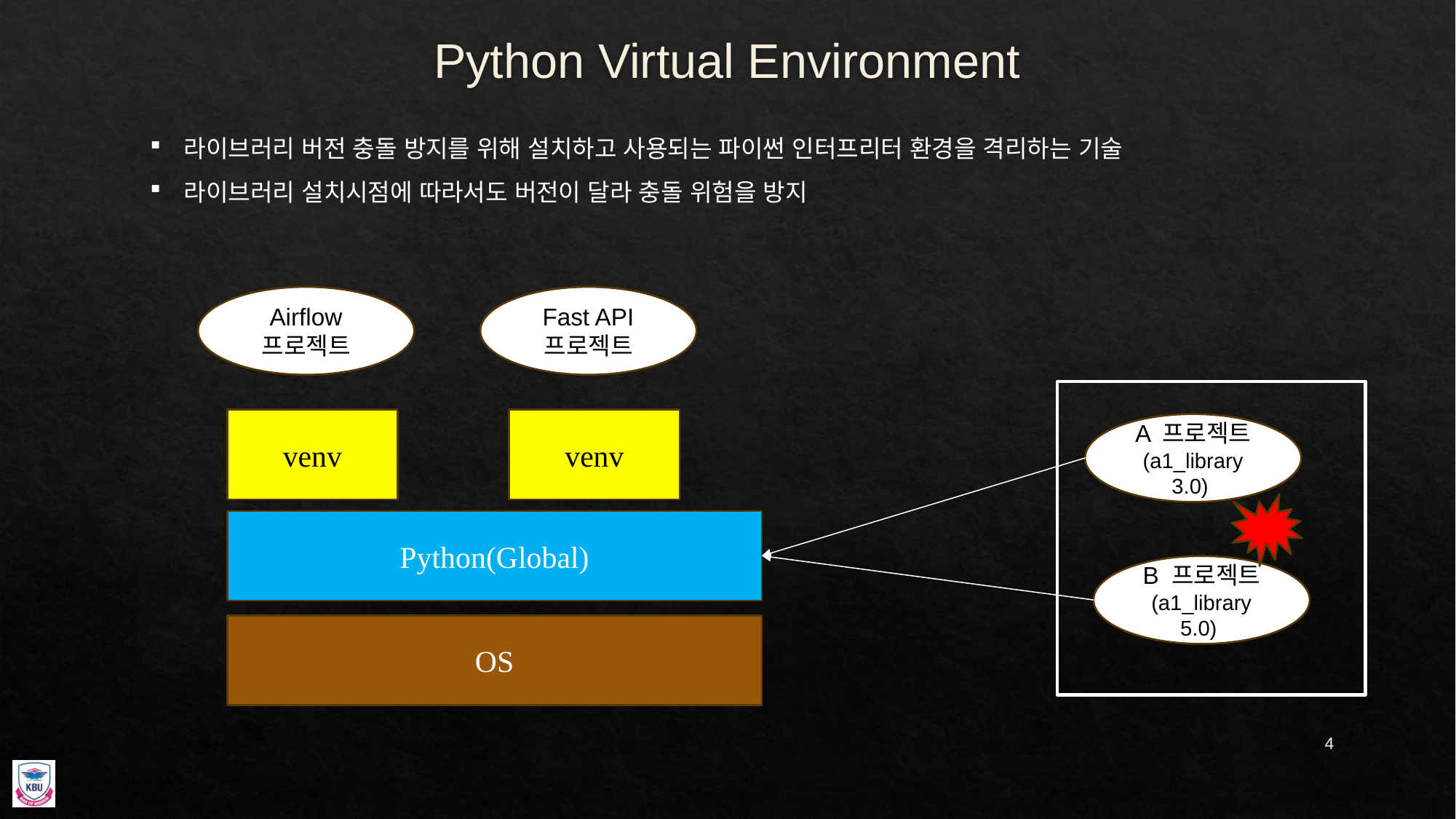

# Python Virtual Environment
라이브러리 버전 충돌 방지를 위해 설치하고 사용되는 파이썬 인터프리터 환경을 격리하는 기술
라이브러리 설치시점에 따라서도 버전이 달라 충돌 위험을 방지
Airflow
프로젝트
Fast API
프로젝트

venv
venv
A 프로젝트
(a1_library 3.0)

Python(Global)
B 프로젝트
(a1_library 5.0)
OS
4